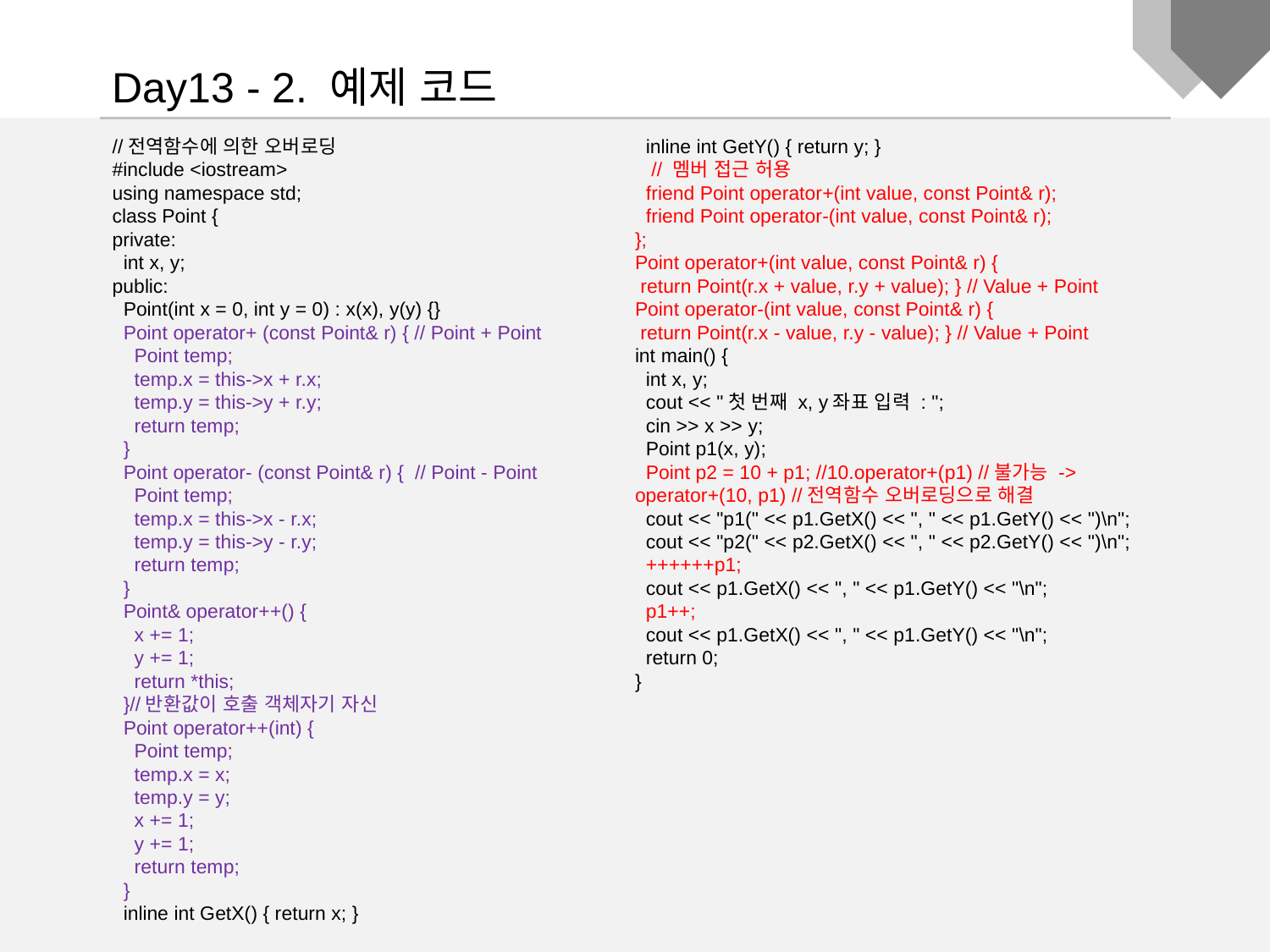

Day13 - 2. 예제 코드
//전역함수에 의한 오버로딩
#include <iostream>
using namespace std;
class Point {
private:
  int x, y;
public:
  Point(int x = 0, int y = 0) : x(x), y(y) {}
  Point operator+ (const Point& r) { // Point + Point
    Point temp;
    temp.x = this->x + r.x;
    temp.y = this->y + r.y;
    return temp;
  }
  Point operator- (const Point& r) {  // Point - Point
    Point temp;
    temp.x = this->x - r.x;
    temp.y = this->y - r.y;
    return temp;
  }
  Point& operator++() {
    x += 1;
    y += 1;
    return *this;
  }//반환값이 호출 객체자기 자신
  Point operator++(int) {
    Point temp;
    temp.x = x;
    temp.y = y;
    x += 1;
    y += 1;
    return temp;
  }
  inline int GetX() { return x; }
  inline int GetY() { return y; }
   // 멤버 접근 허용
  friend Point operator+(int value, const Point& r);
  friend Point operator-(int value, const Point& r);
};
Point operator+(int value, const Point& r) {
 return Point(r.x + value, r.y + value); } // Value + Point
Point operator-(int value, const Point& r) {
 return Point(r.x - value, r.y - value); } // Value + Point
int main() {
  int x, y;
  cout << "첫 번째 x, y좌표 입력 : ";
  cin >> x >> y;
  Point p1(x, y);
  Point p2 = 10 + p1; //10.operator+(p1) //불가능 -> operator+(10, p1) //전역함수 오버로딩으로 해결
  cout << "p1(" << p1.GetX() << ", " << p1.GetY() << ")\n";
  cout << "p2(" << p2.GetX() << ", " << p2.GetY() << ")\n";
  ++++++p1;
  cout << p1.GetX() << ", " << p1.GetY() << "\n";
  p1++;
  cout << p1.GetX() << ", " << p1.GetY() << "\n";
  return 0;
}